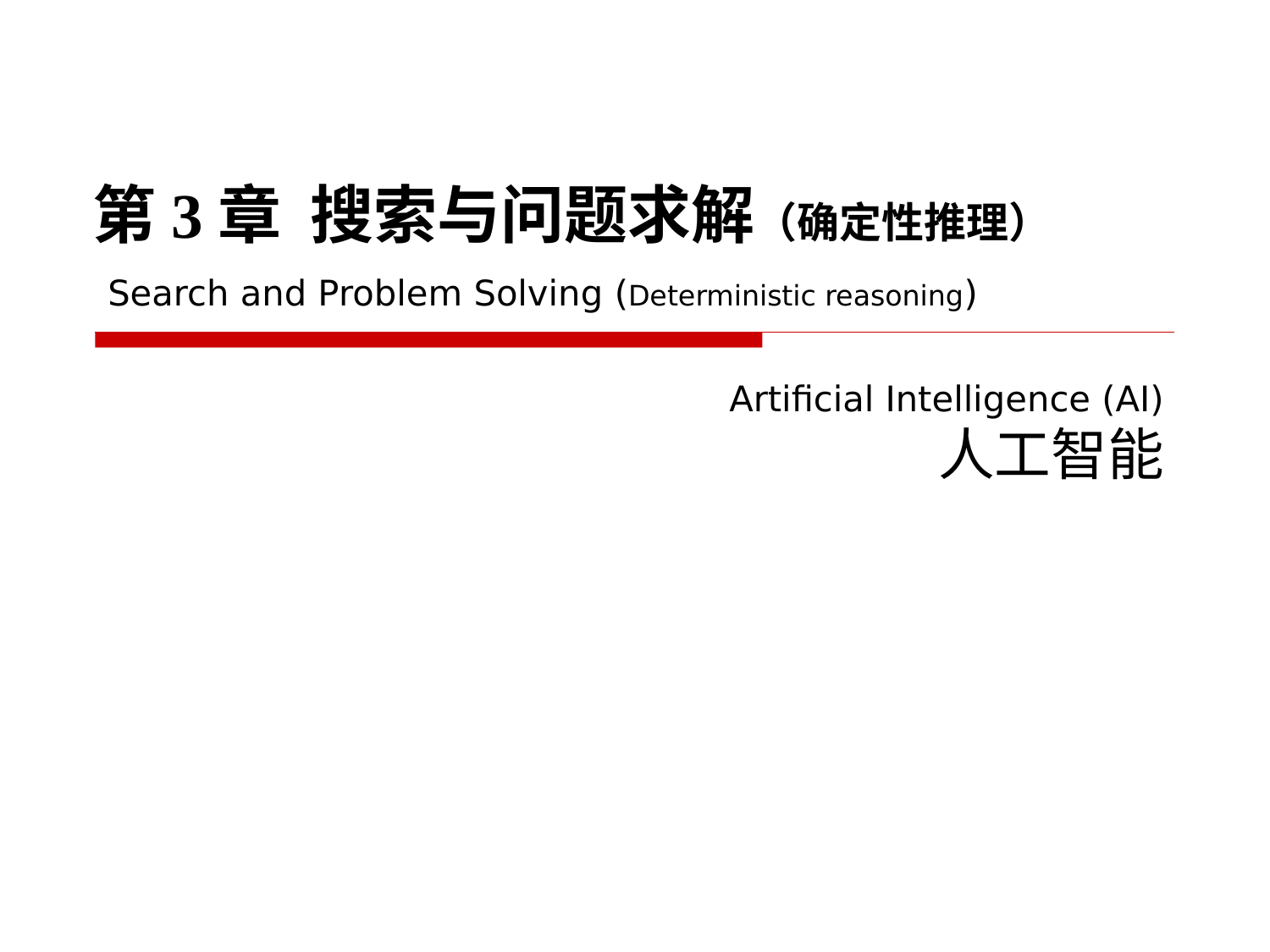

第3章  搜索与问题求解（确定性推理）
Search and Problem Solving (Deterministic reasoning)
# Artificial Intelligence (AI) 人工智能